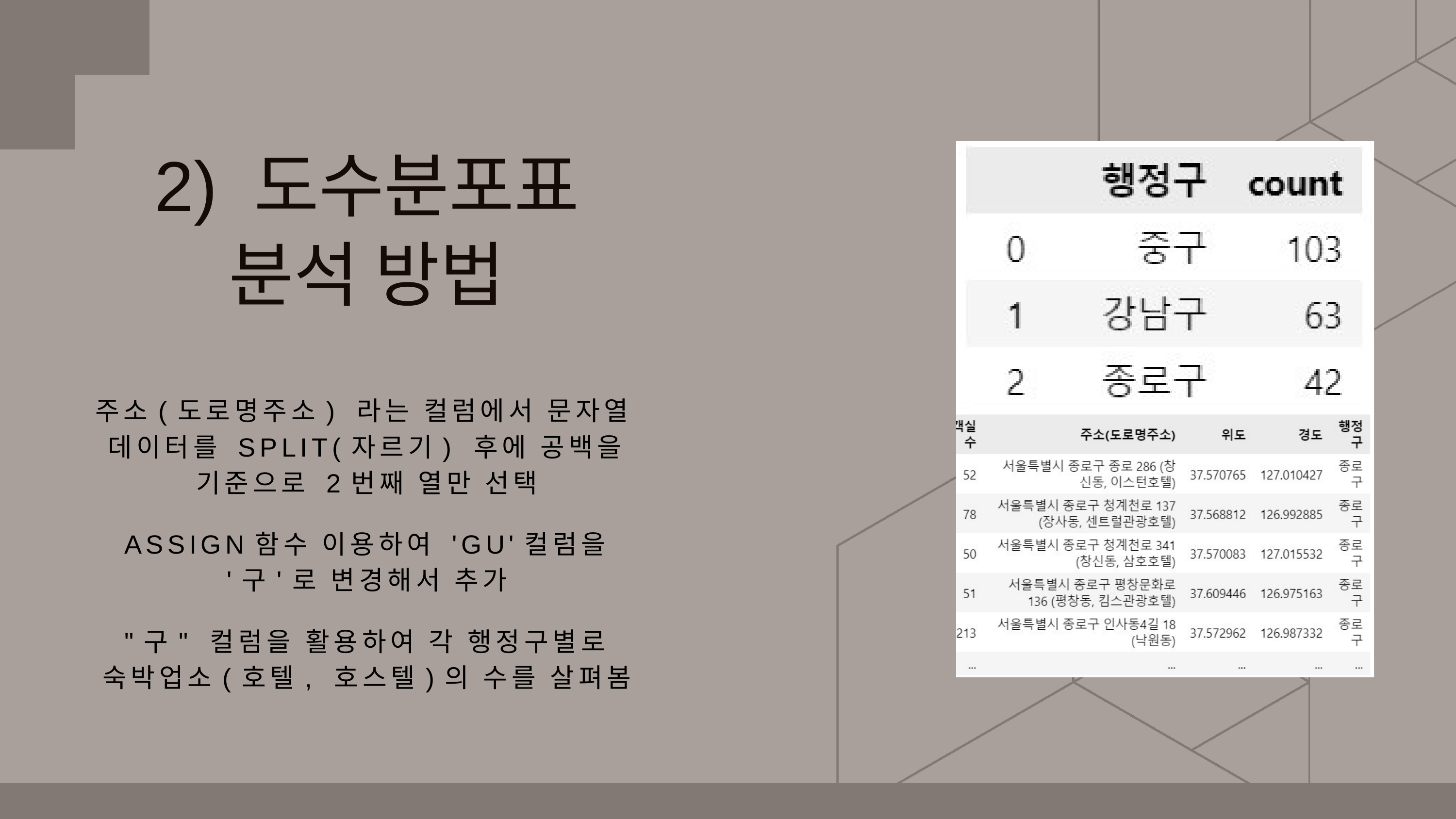

2) 도수분포표

분석 방법
주소(도로명주소) 라는 컬럼에서 문자열
데이터를 SPLIT(자르기) 후에 공백을 기준으로 2번째 열만 선택

ASSIGN함수 이용하여 'GU'컬럼을 '구'로 변경해서 추가
"구" 컬럼을 활용하여 각 행정구별로 숙박업소(호텔, 호스텔)의 수를 살펴봄